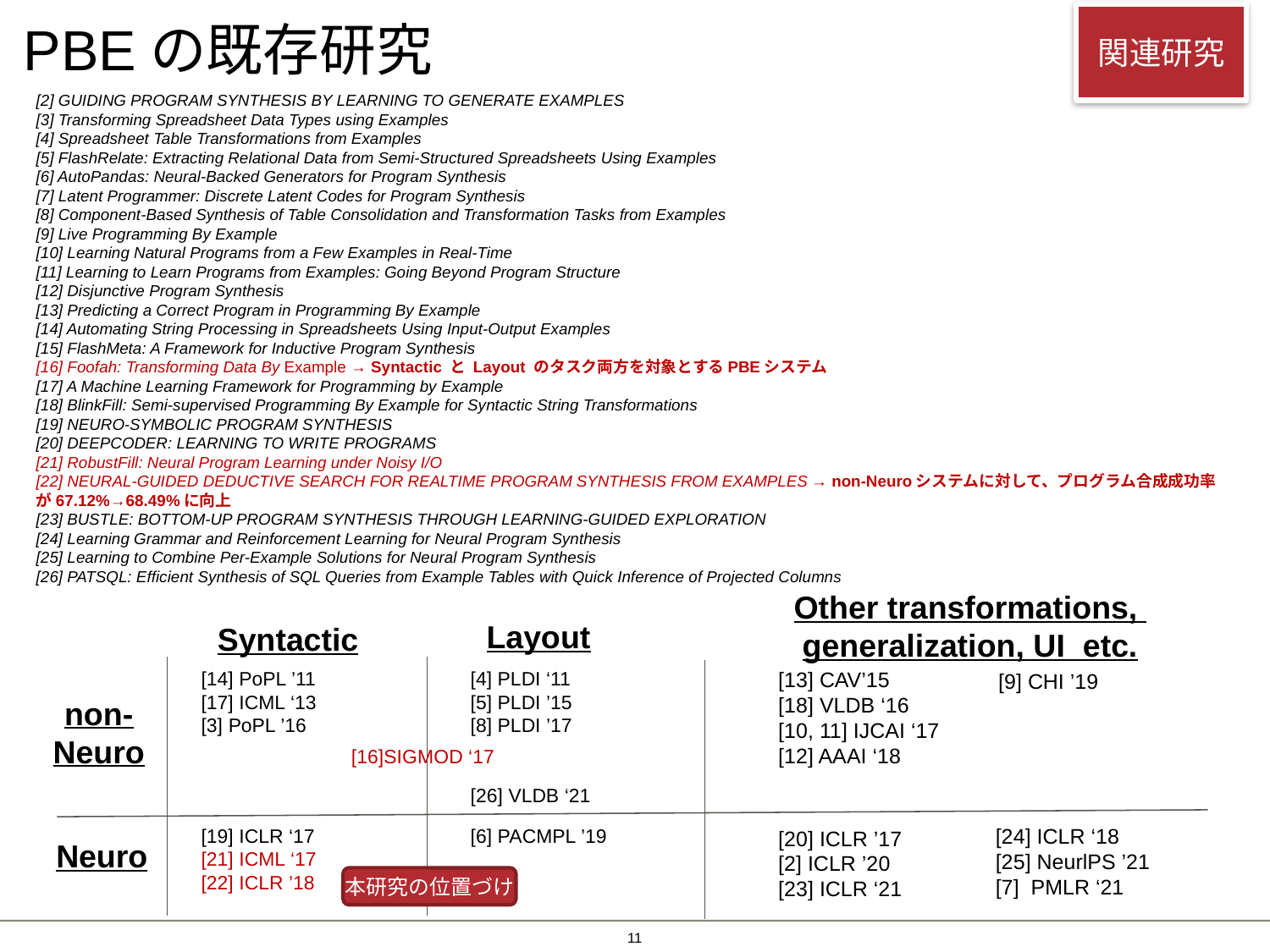

# PBEの既存研究
関連研究
[2] GUIDING PROGRAM SYNTHESIS BY LEARNING TO GENERATE EXAMPLES
[3] Transforming Spreadsheet Data Types using Examples
[4] Spreadsheet Table Transformations from Examples
[5] FlashRelate: Extracting Relational Data from Semi-Structured Spreadsheets Using Examples
[6] AutoPandas: Neural-Backed Generators for Program Synthesis
[7] Latent Programmer: Discrete Latent Codes for Program Synthesis
[8] Component-Based Synthesis of Table Consolidation and Transformation Tasks from Examples
[9] Live Programming By Example
[10] Learning Natural Programs from a Few Examples in Real-Time
[11] Learning to Learn Programs from Examples: Going Beyond Program Structure
[12] Disjunctive Program Synthesis
[13] Predicting a Correct Program in Programming By Example
[14] Automating String Processing in Spreadsheets Using Input-Output Examples
[15] FlashMeta: A Framework for Inductive Program Synthesis
[16] Foofah: Transforming Data By Example → Syntactic と Layout のタスク両方を対象とするPBEシステム
[17] A Machine Learning Framework for Programming by Example
[18] BlinkFill: Semi-supervised Programming By Example for Syntactic String Transformations
[19] NEURO-SYMBOLIC PROGRAM SYNTHESIS
[20] DEEPCODER: LEARNING TO WRITE PROGRAMS
[21] RobustFill: Neural Program Learning under Noisy I/O
[22] NEURAL-GUIDED DEDUCTIVE SEARCH FOR REALTIME PROGRAM SYNTHESIS FROM EXAMPLES → non-Neuroシステムに対して、プログラム合成成功率が67.12%→68.49%に向上
[23] BUSTLE: BOTTOM-UP PROGRAM SYNTHESIS THROUGH LEARNING-GUIDED EXPLORATION
[24] Learning Grammar and Reinforcement Learning for Neural Program Synthesis
[25] Learning to Combine Per-Example Solutions for Neural Program Synthesis
[26] PATSQL: Efficient Synthesis of SQL Queries from Example Tables with Quick Inference of Projected Columns
Other transformations,
generalization, UI  etc.
Layout
Syntactic
[4] PLDI ‘11
[5] PLDI ’15
[8] PLDI ’17

[26] VLDB ‘21

[14] PoPL ’11
[17] ICML ‘13
[3] PoPL ’16

[13] CAV’15
[18] VLDB ‘16
[10, 11] IJCAI ‘17
[12] AAAI ‘18
[9] CHI ’19

non-
Neuro
[16]SIGMOD ‘17
[24] ICLR ‘18
[25] NeurlPS ’21
[7]  PMLR ‘21

[19] ICLR ‘17
[21] ICML ‘17
[22] ICLR ’18
[6] PACMPL ’19

[20] ICLR ’17
[2] ICLR ’20
[23] ICLR ‘21

Neuro
本研究の位置づけ
11